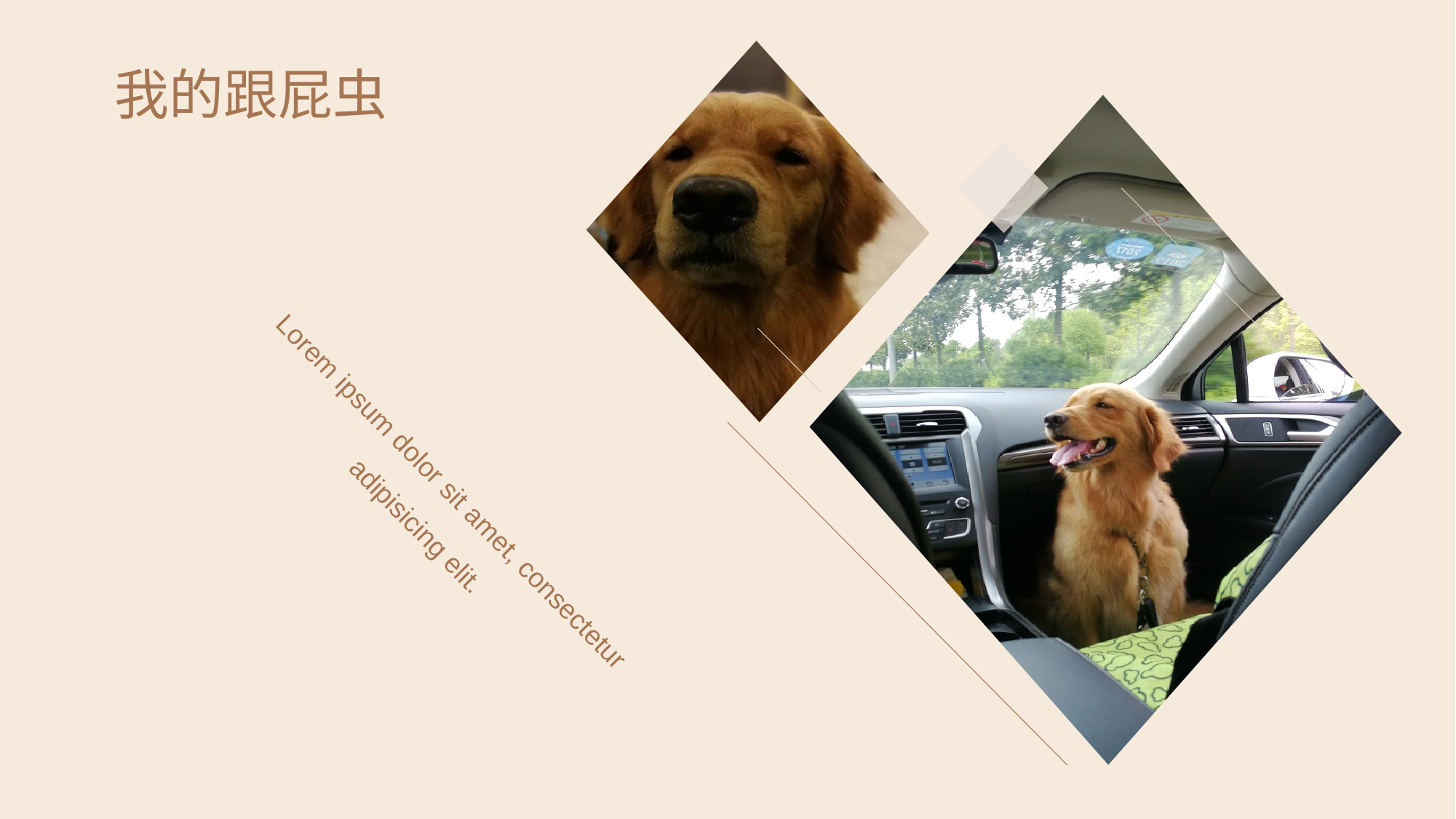

我的跟屁虫

Lorem ipsum dolor sit amet, consectetur adipisicing elit.